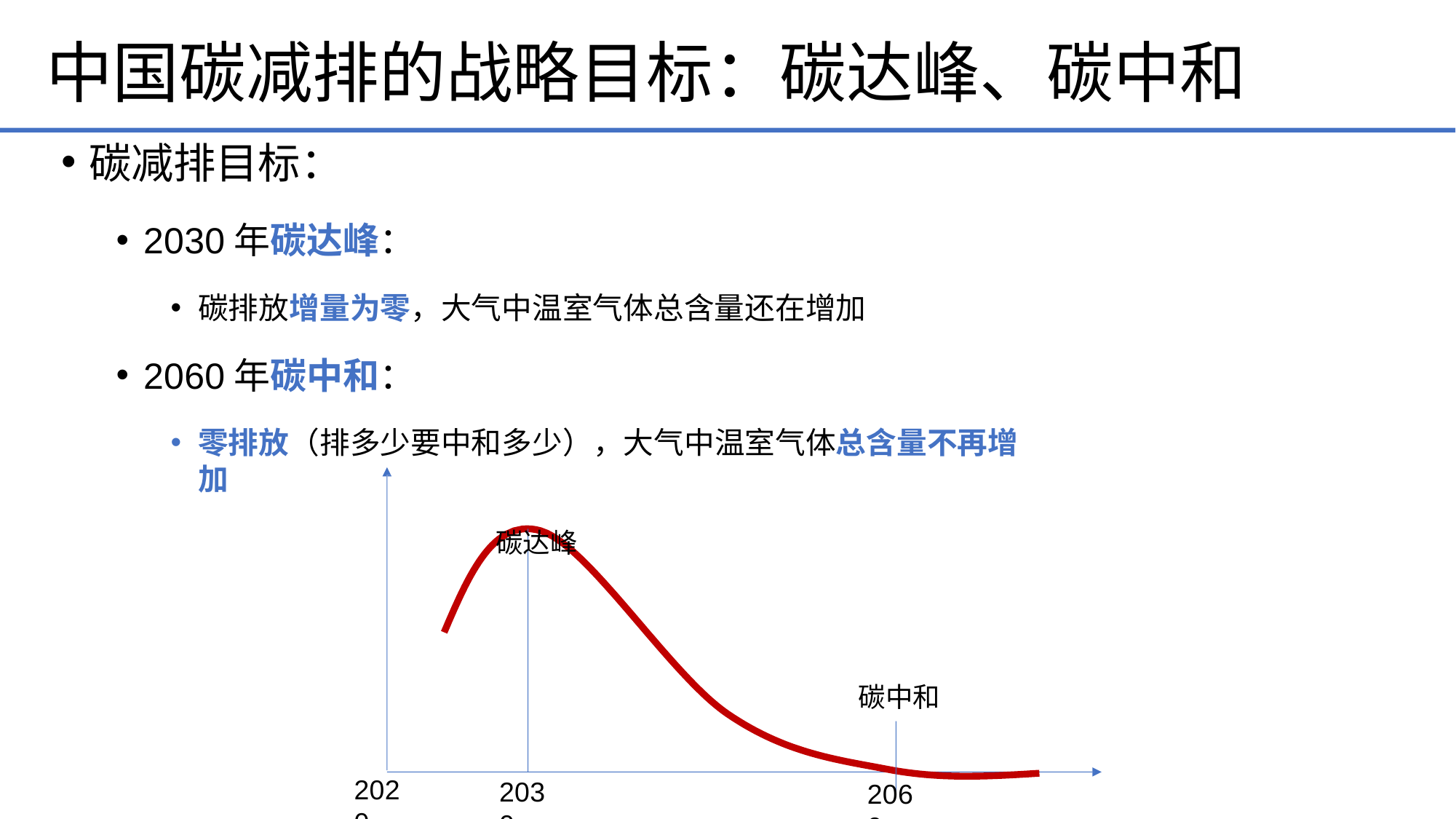

# 中国碳减排的战略目标：碳达峰、碳中和
碳减排目标：
2030年碳达峰：
碳排放增量为零，大气中温室气体总含量还在增加
2060年碳中和：
零排放（排多少要中和多少），大气中温室气体总含量不再增加
碳达峰

碳中和
2020
2030
2060